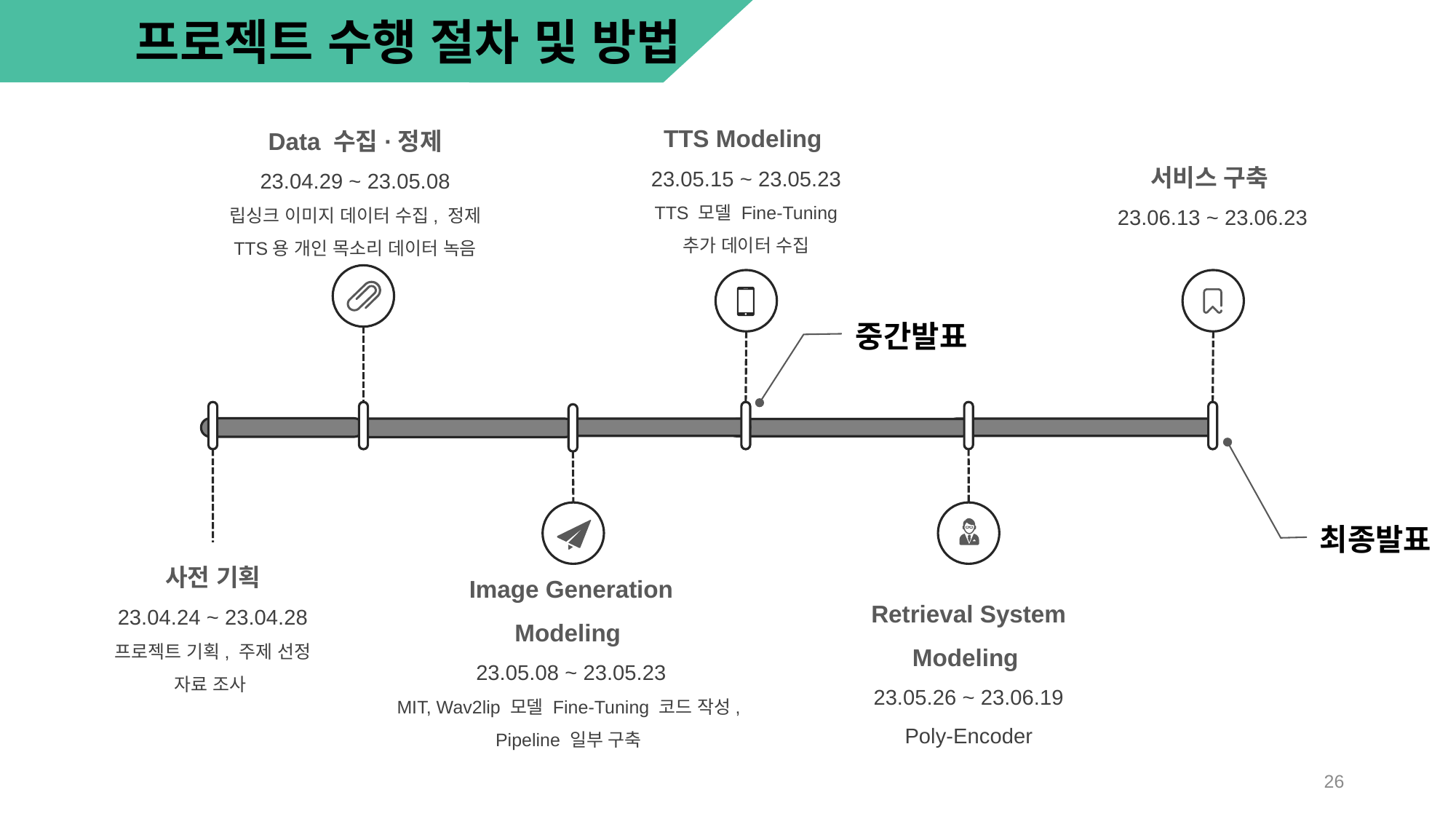

프로젝트 수행 절차 및 방법
TTS Modeling
23.05.15 ~ 23.05.23
TTS 모델 Fine-Tuning
추가 데이터 수집
Data 수집 ∙ 정제
23.04.29 ~ 23.05.08
립싱크 이미지 데이터 수집, 정제
TTS용 개인 목소리 데이터 녹음
서비스 구축
23.06.13 ~ 23.06.23

중간발표

최종발표

사전 기획
23.04.24 ~ 23.04.28
프로젝트 기획, 주제 선정
자료 조사
Image Generation
Modeling
23.05.08 ~ 23.05.23
MIT, Wav2lip 모델 Fine-Tuning 코드 작성,
Pipeline 일부 구축
Retrieval System
Modeling
23.05.26 ~ 23.06.19
Poly-Encoder

26